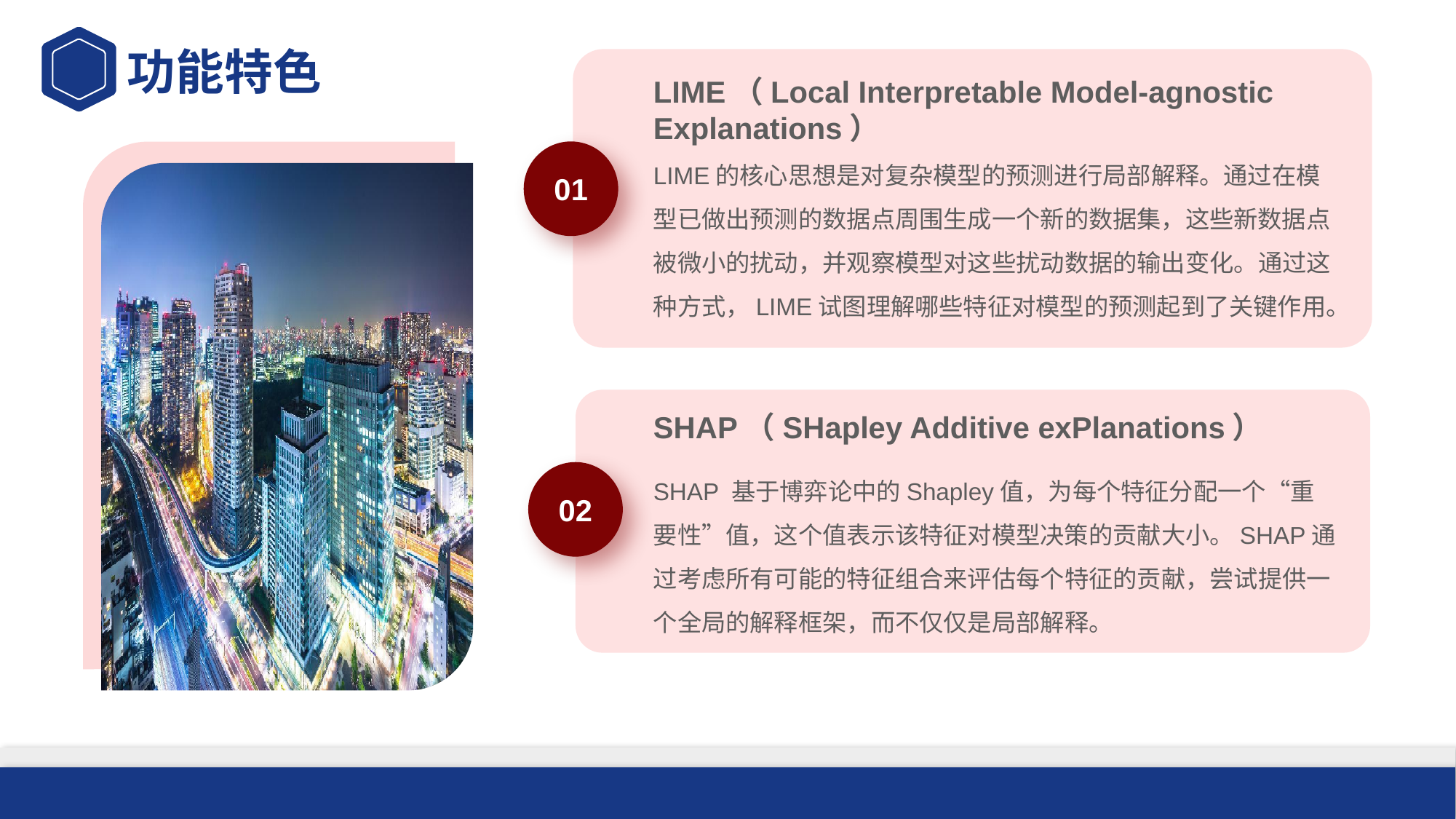

功能特色

LIME（Local Interpretable Model-agnostic Explanations）
01
LIME的核心思想是对复杂模型的预测进行局部解释。通过在模型已做出预测的数据点周围生成一个新的数据集，这些新数据点被微小的扰动，并观察模型对这些扰动数据的输出变化。通过这种方式，LIME试图理解哪些特征对模型的预测起到了关键作用。

SHAP（SHapley Additive exPlanations）
02
SHAP 基于博弈论中的Shapley值，为每个特征分配一个“重要性”值，这个值表示该特征对模型决策的贡献大小。SHAP通过考虑所有可能的特征组合来评估每个特征的贡献，尝试提供一个全局的解释框架，而不仅仅是局部解释。